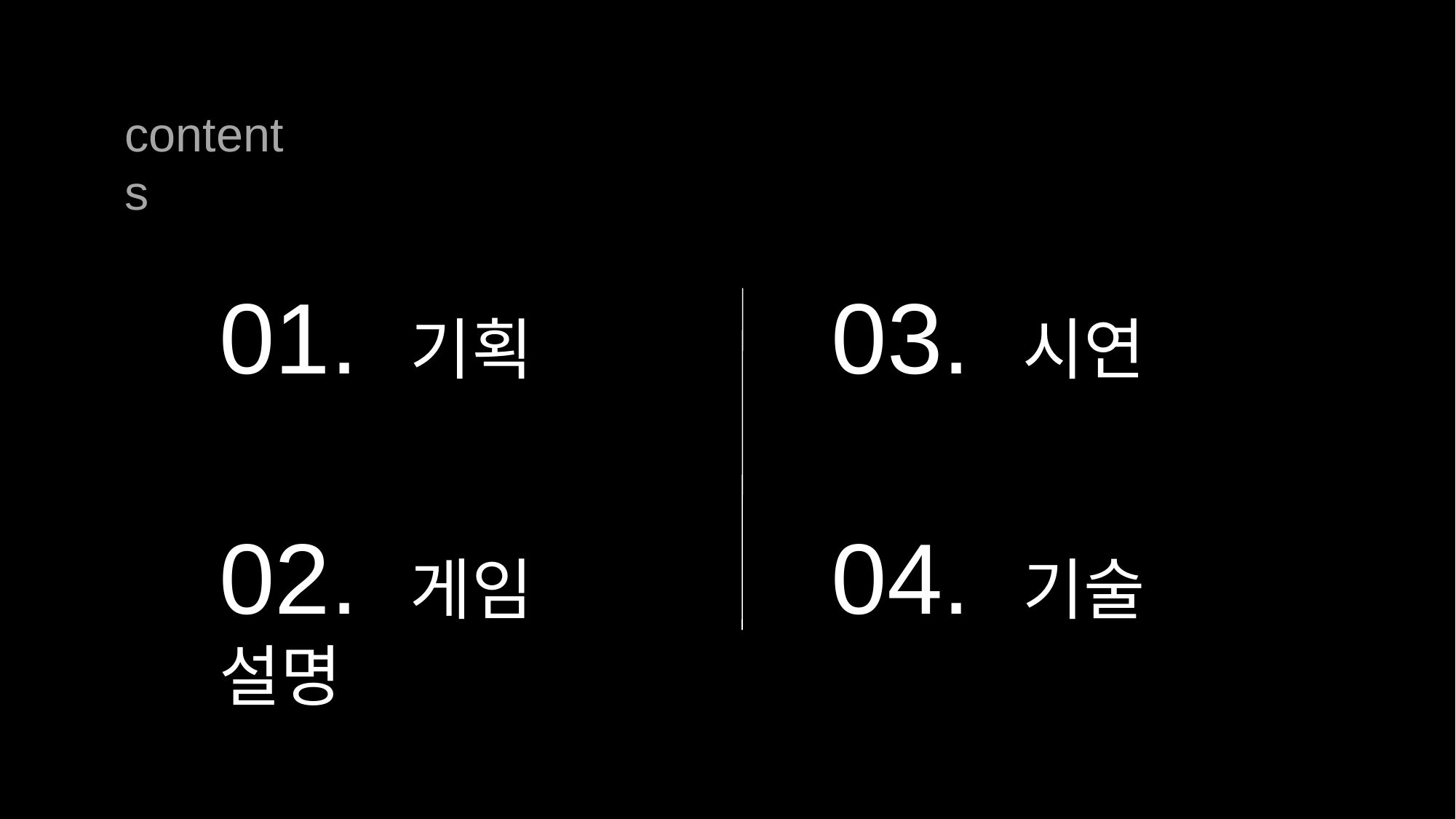

contents
01. 기획

02. 게임 설명
03. 시연

04. 기술